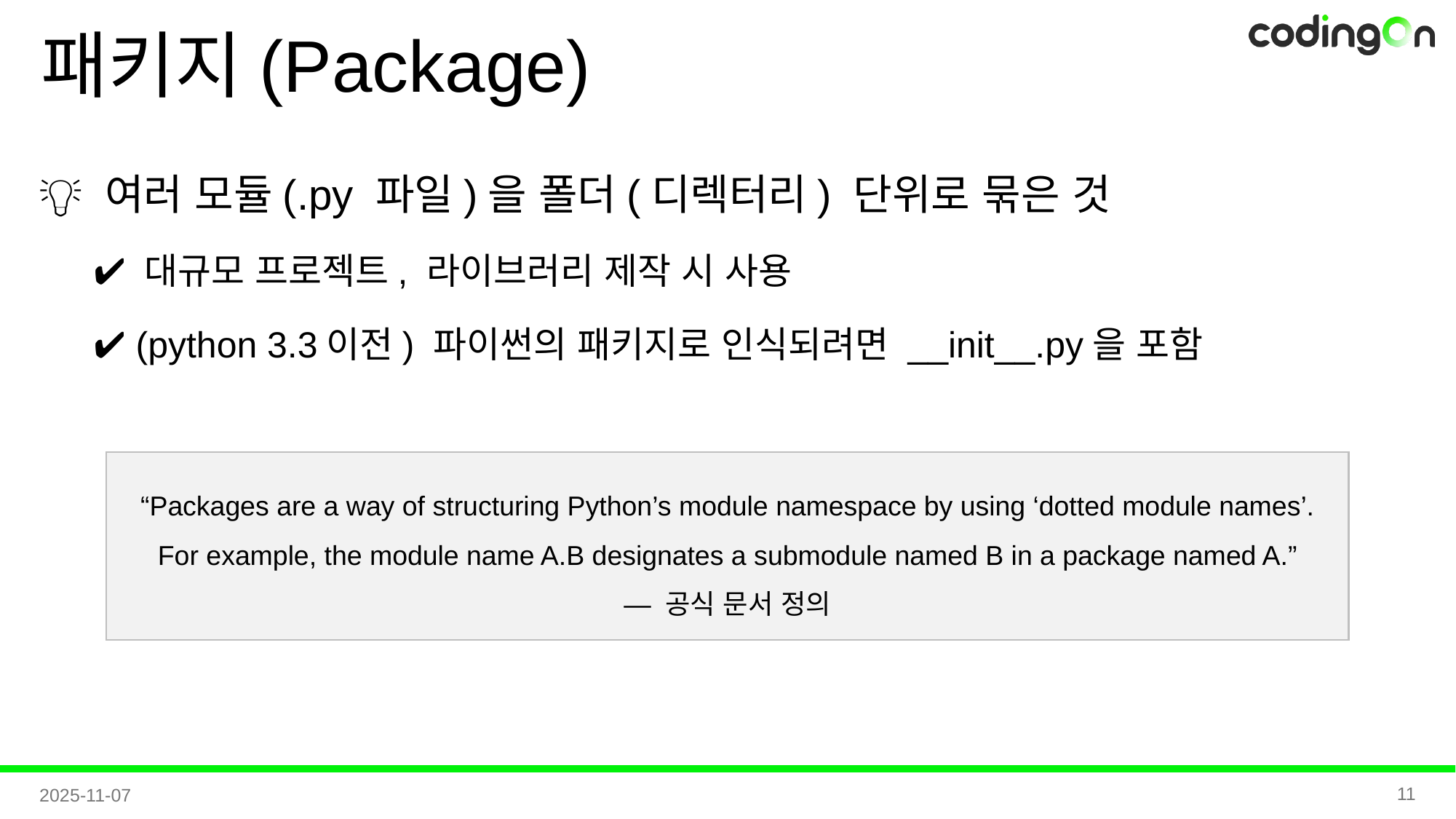

# 패키지(Package)
💡 여러 모듈(.py 파일)을 폴더(디렉터리) 단위로 묶은 것
✔️ 대규모 프로젝트, 라이브러리 제작 시 사용
✔️ (python 3.3이전) 파이썬의 패키지로 인식되려면 __init__.py을 포함
“Packages are a way of structuring Python’s module namespace by using ‘dotted module names’.
For example, the module name A.B designates a submodule named B in a package named A.”
— 공식 문서 정의
11
2025-11-07